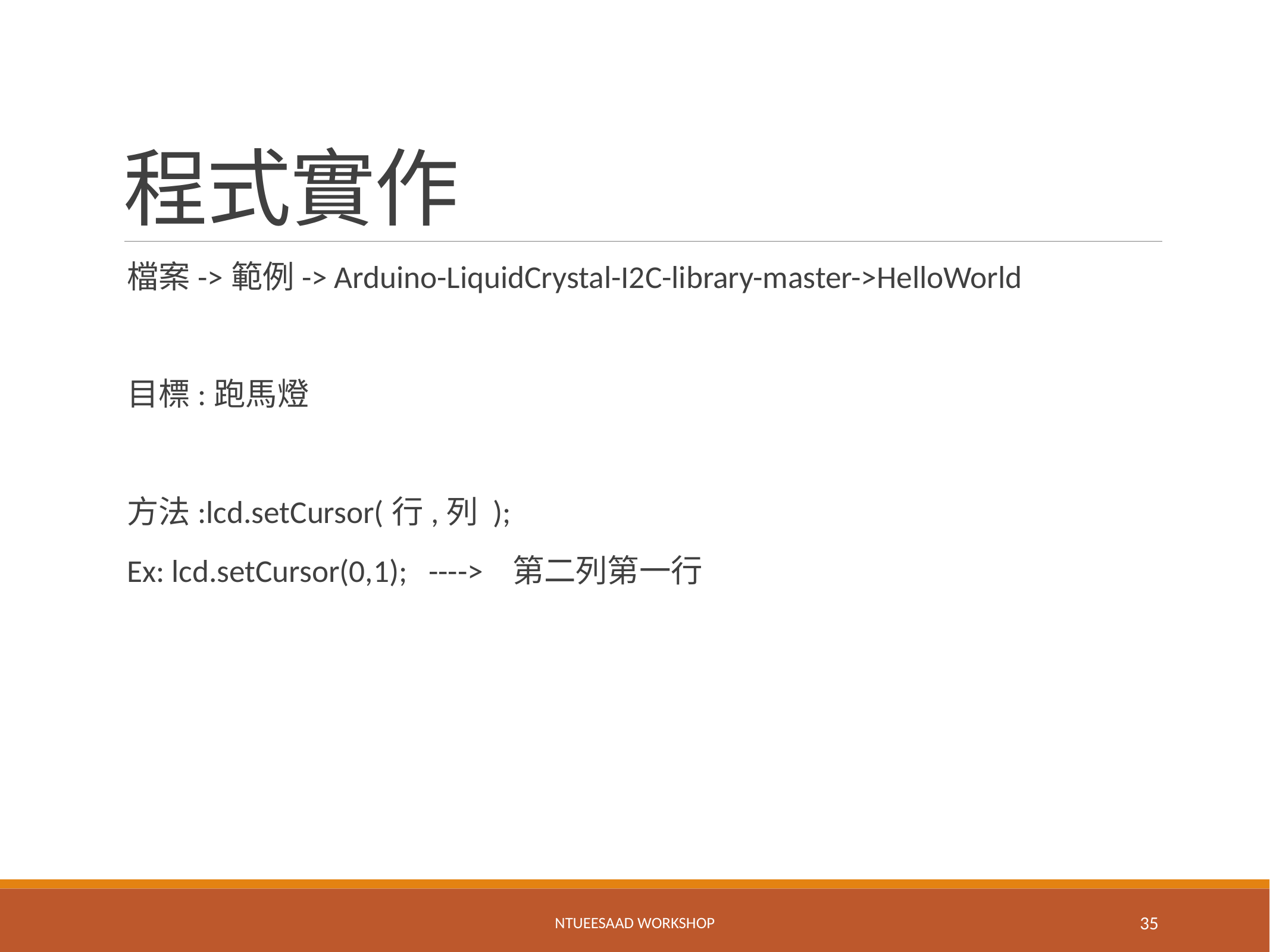

# 程式實作
檔案->範例-> Arduino-LiquidCrystal-I2C-library-master->HelloWorld

目標:跑馬燈

方法:lcd.setCursor(行,列 );
Ex: lcd.setCursor(0,1);   ---->   第二列第一行

NTUEESAAD WORKSHOP
35